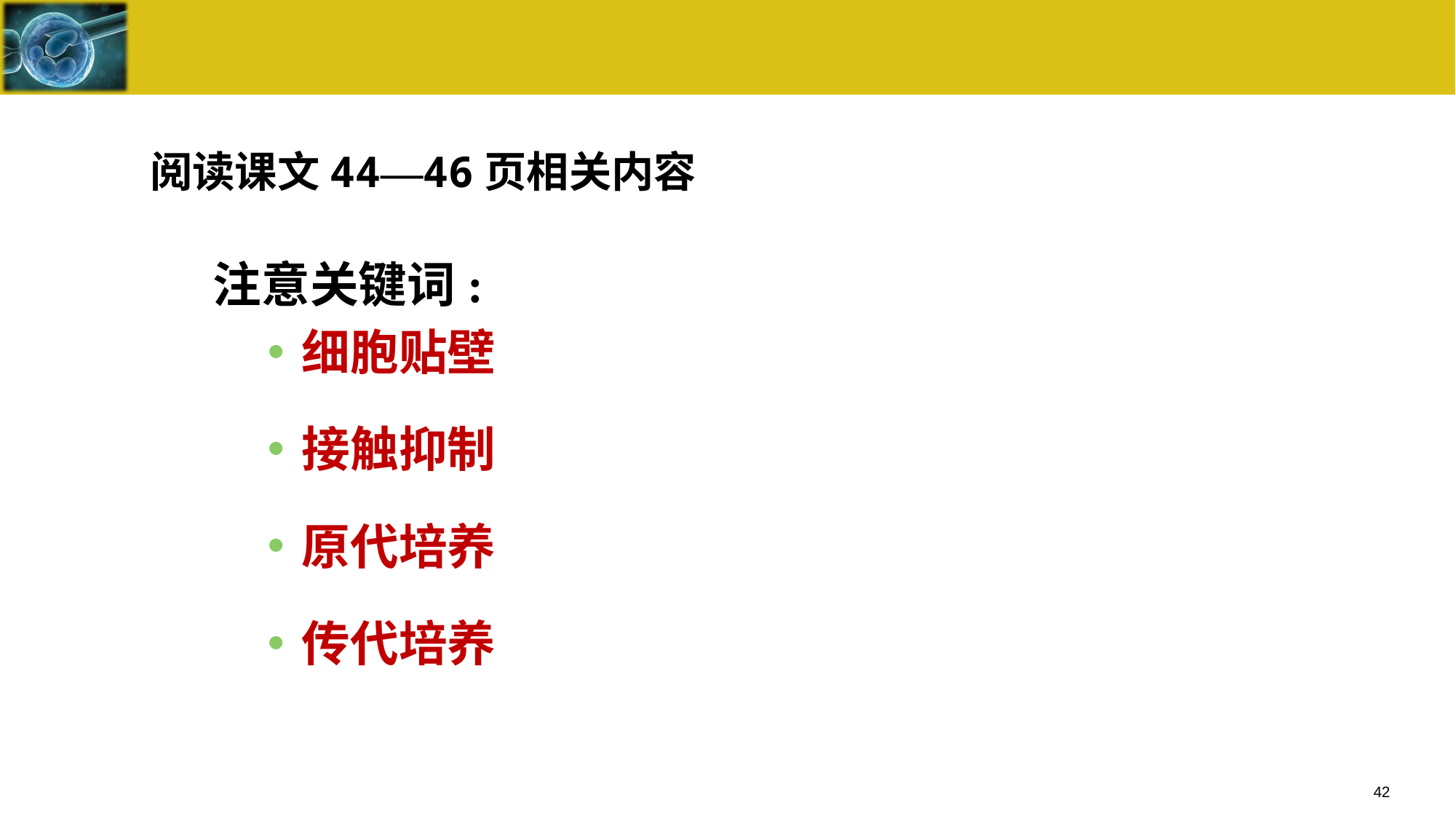

#
阅读课文44—46页相关内容
注意关键词:
细胞贴壁
接触抑制
原代培养
传代培养
42